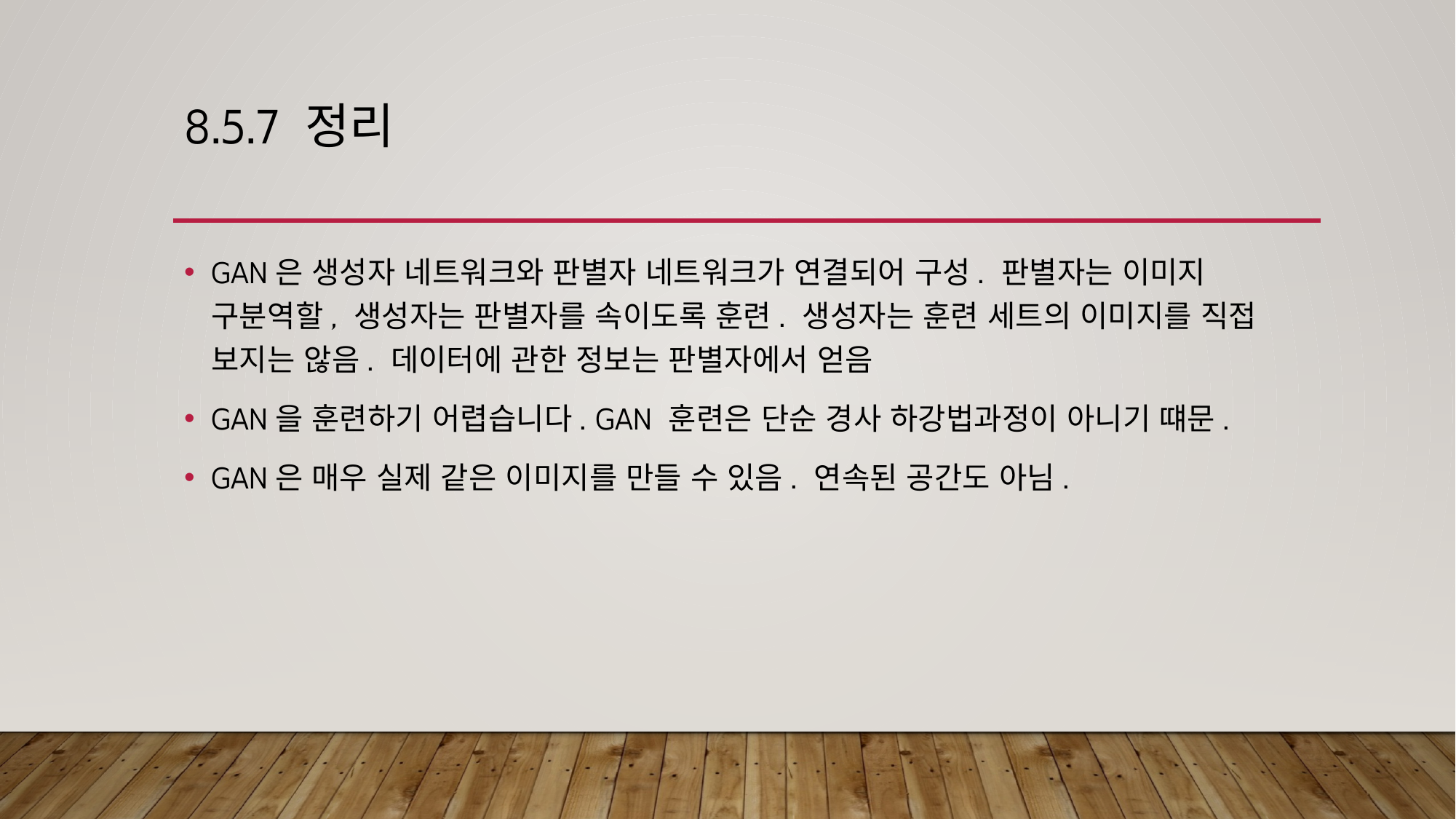

# 8.5.7 정리
GAN은 생성자 네트워크와 판별자 네트워크가 연결되어 구성. 판별자는 이미지 구분역할, 생성자는 판별자를 속이도록 훈련. 생성자는 훈련 세트의 이미지를 직접 보지는 않음. 데이터에 관한 정보는 판별자에서 얻음
GAN을 훈련하기 어렵습니다. GAN 훈련은 단순 경사 하강법과정이 아니기 떄문.
GAN은 매우 실제 같은 이미지를 만들 수 있음. 연속된 공간도 아님.